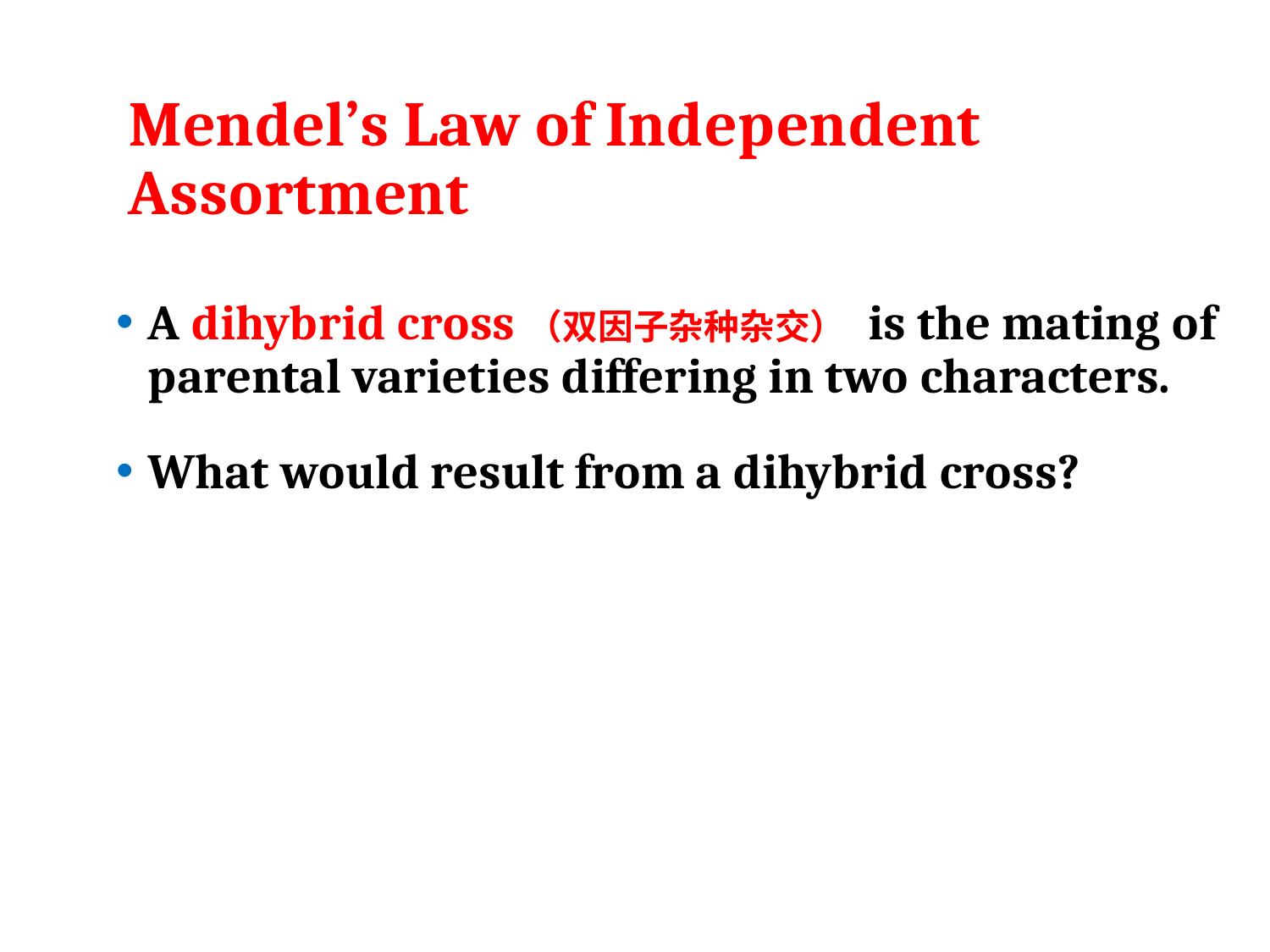

# Mendel’s Law of Independent Assortment
A dihybrid cross（双因子杂种杂交） is the mating of parental varieties differing in two characters.
What would result from a dihybrid cross?